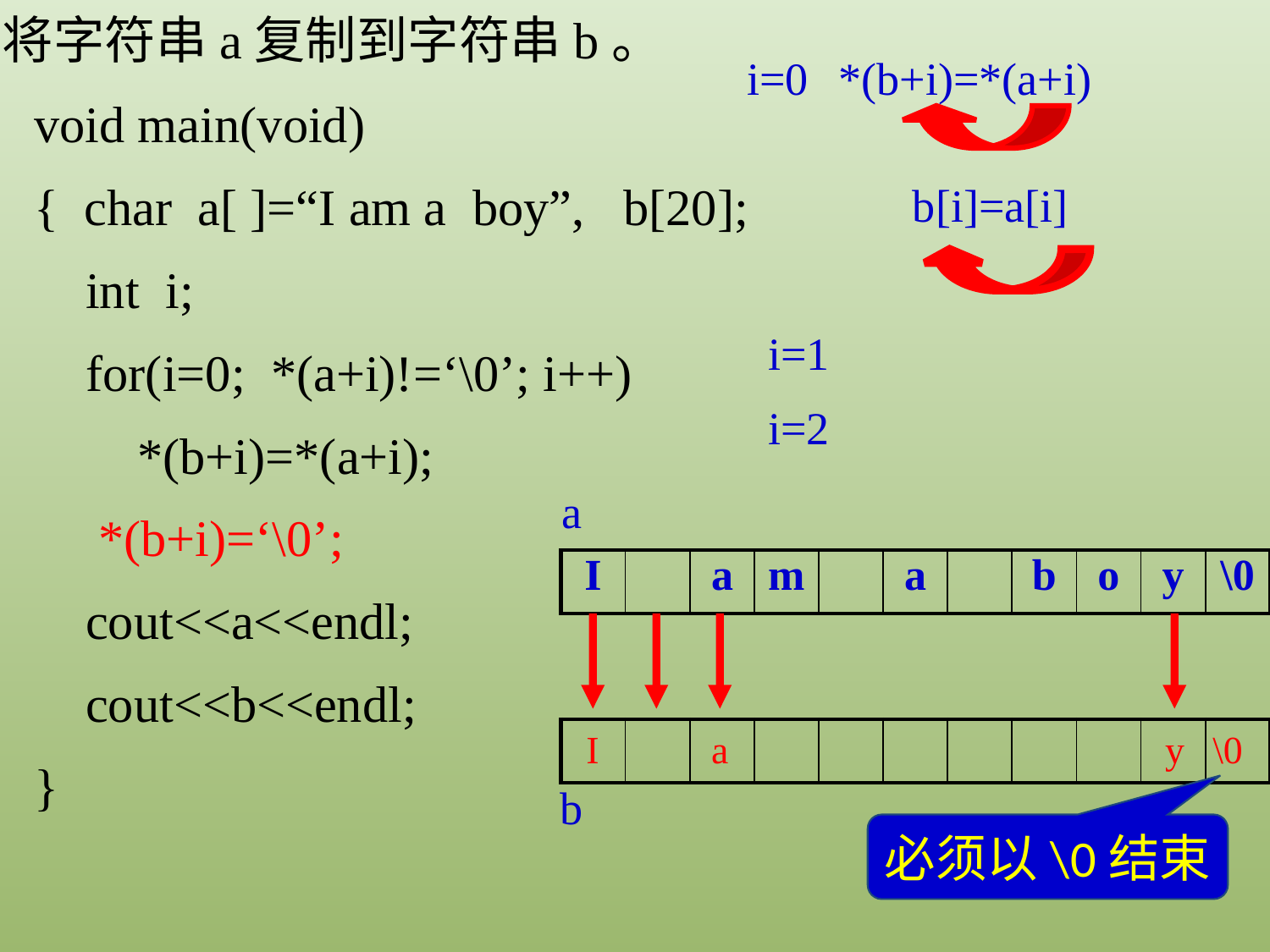

将字符串a复制到字符串b。
i=0
*(b+i)=*(a+i)
void main(void)
{  char  a[ ]=“I am a  boy”,   b[20];
    int  i;
    for(i=0;  *(a+i)!=‘\0’; i++)
        *(b+i)=*(a+i);
     *(b+i)=‘\0’;
    cout<<a<<endl;
    cout<<b<<endl;
}

b[i]=a[i]

i=1
i=2
a
| I |  | a | m |  | a |  | b | o | y | \0 |
| --- | --- | --- | --- | --- | --- | --- | --- | --- | --- | --- |

|  |  |  |  |  |  |  |  |  |  |  |
| --- | --- | --- | --- | --- | --- | --- | --- | --- | --- | --- |
I
a
y
\0
b
必须以\0结束
479